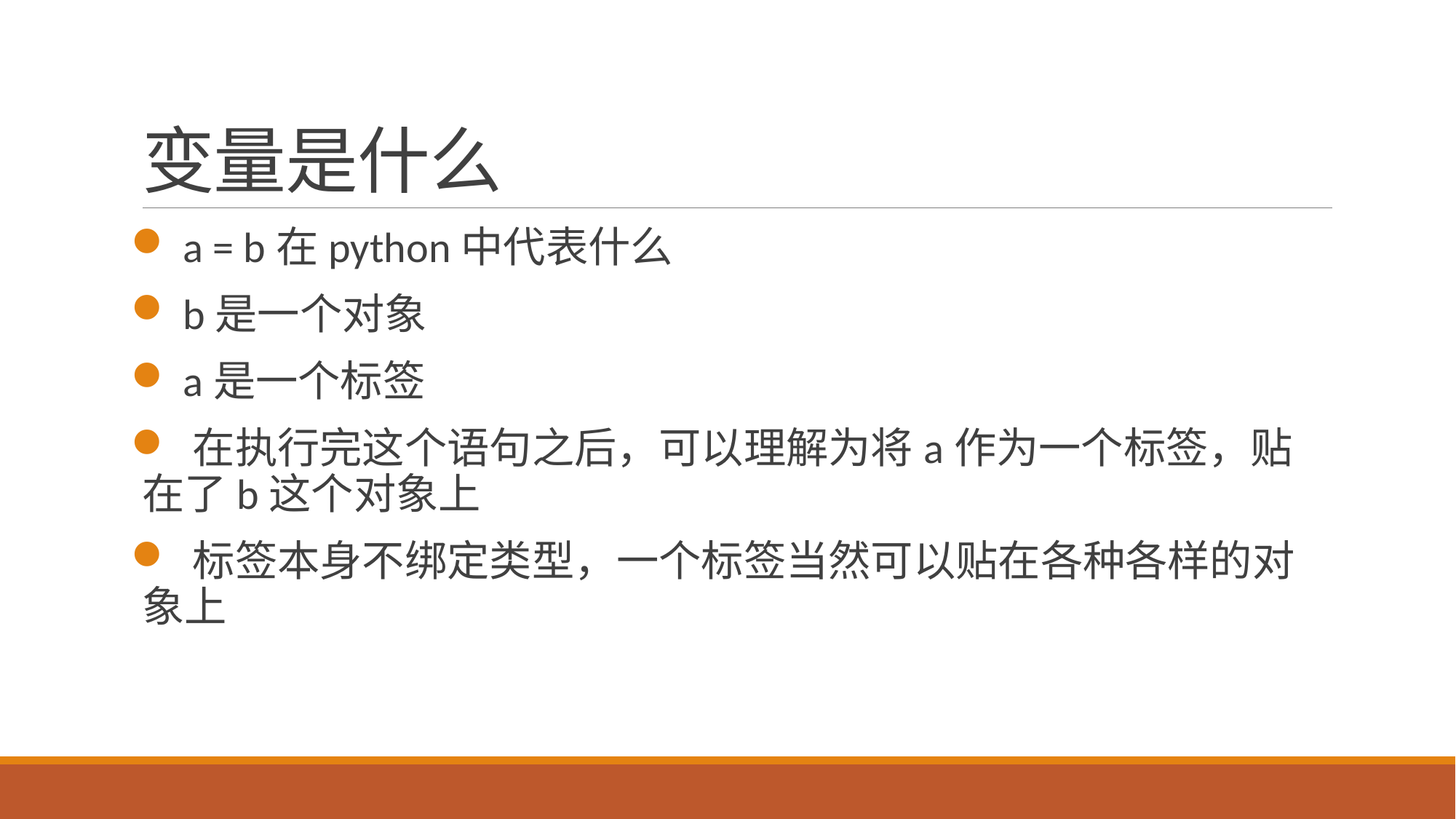

# 变量是什么
 a = b在python中代表什么
 b是一个对象
 a是一个标签
 在执行完这个语句之后，可以理解为将a作为一个标签，贴在了b这个对象上
 标签本身不绑定类型，一个标签当然可以贴在各种各样的对象上